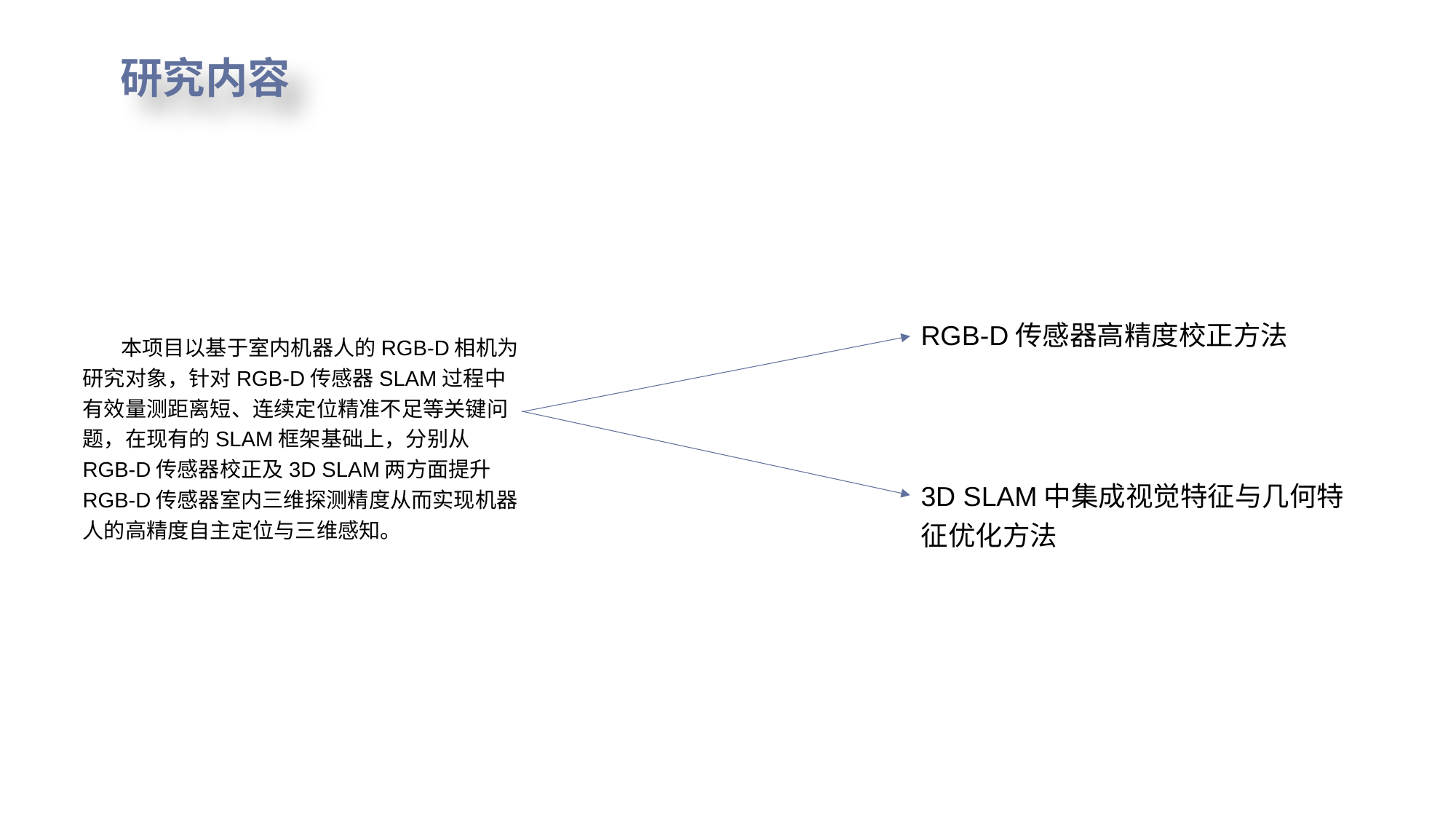

研究内容
RGB-D传感器高精度校正方法

3D SLAM中集成视觉特征与几何特征优化方法
       本项目以基于室内机器人的RGB-D相机为研究对象，针对RGB-D传感器SLAM过程中有效量测距离短、连续定位精准不足等关键问题，在现有的SLAM框架基础上，分别从RGB-D传感器校正及3D SLAM两方面提升RGB-D传感器室内三维探测精度从而实现机器人的高精度自主定位与三维感知。
.